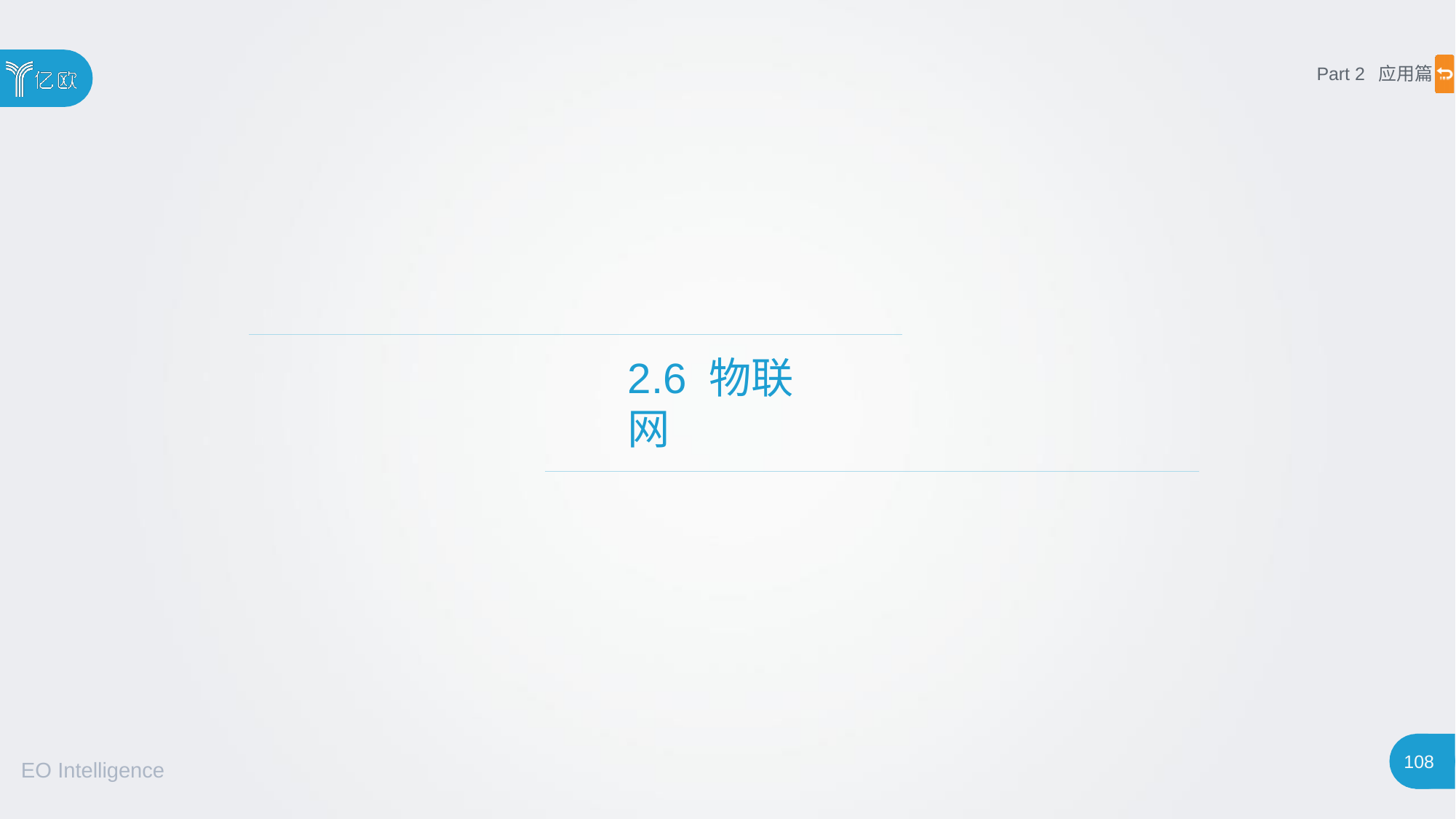

Part 2 应用篇
# 2.6 物联网
108
EO Intelligence